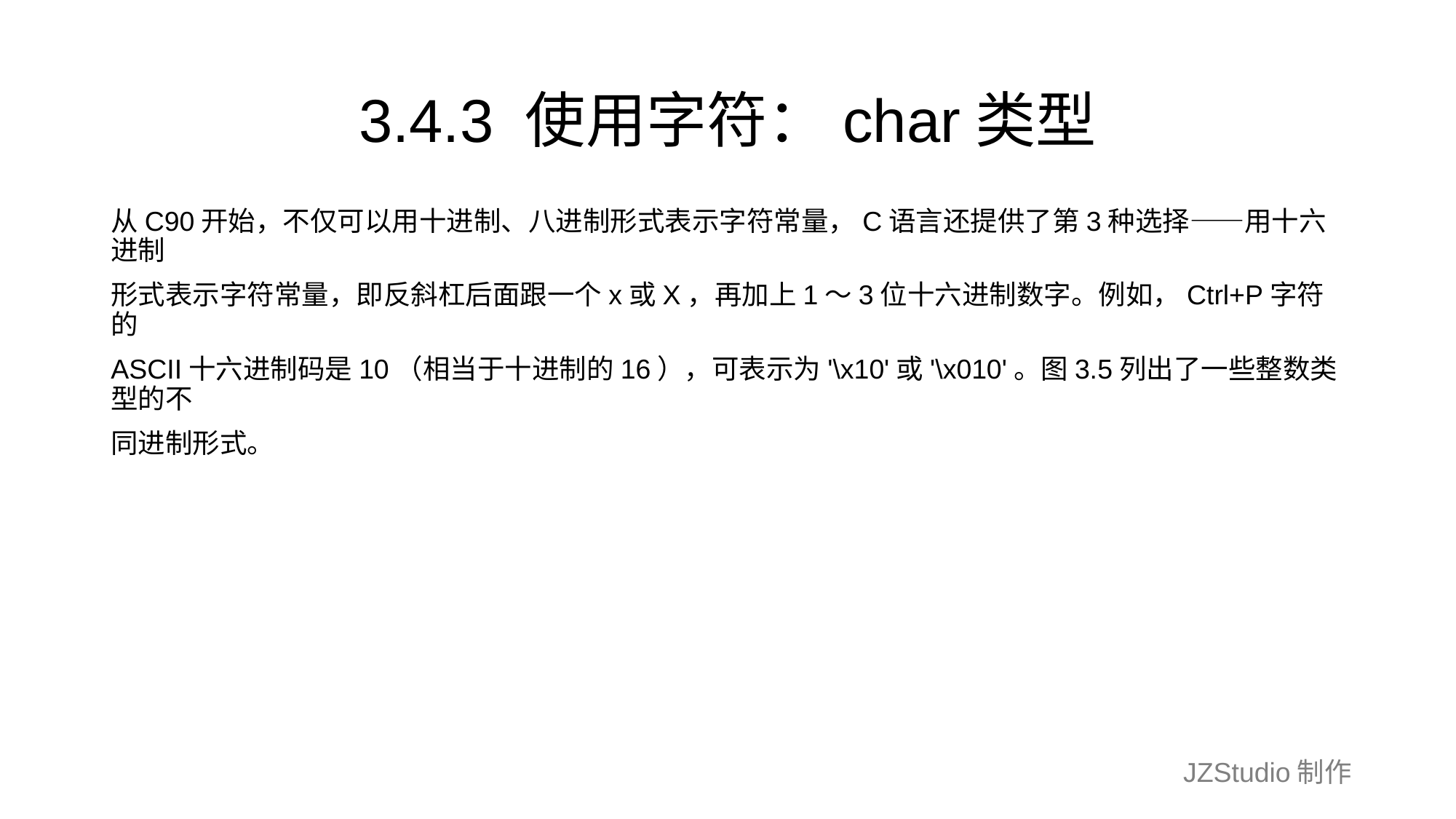

# 3.4.3 使用字符：char类型
从C90开始，不仅可以用十进制、八进制形式表示字符常量，C语言还提供了第3种选择——用十六进制
形式表示字符常量，即反斜杠后面跟一个x或X，再加上1～3位十六进制数字。例如，Ctrl+P字符的
ASCII十六进制码是10（相当于十进制的16），可表示为'\x10'或'\x010'。图3.5列出了一些整数类型的不
同进制形式。